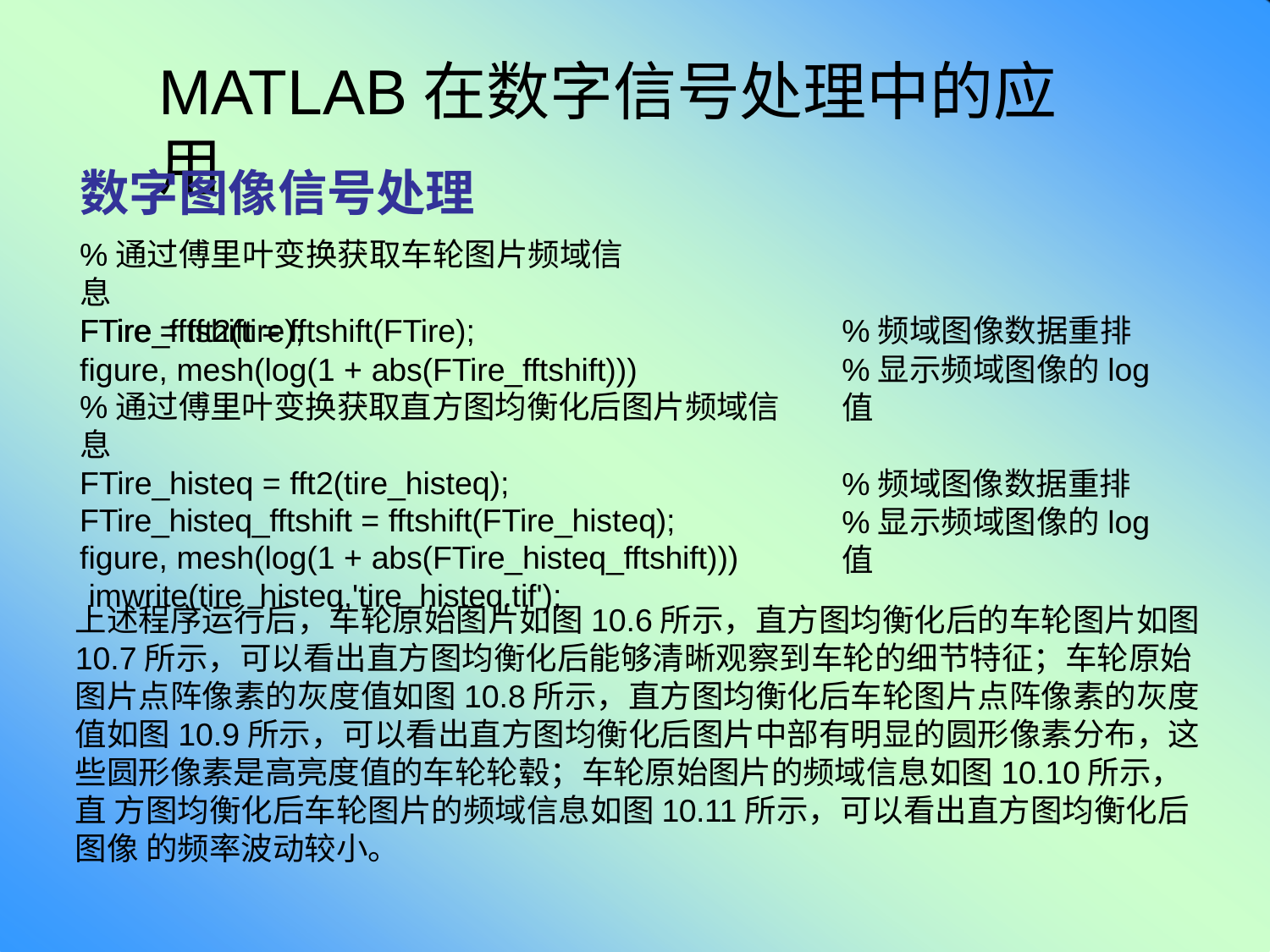

# MATLAB在数字信号处理中的应用
数字图像信号处理
%通过傅里叶变换获取车轮图片频域信息
FTire = fft2(tire);
FTire_fftshift = fftshift(FTire);
figure, mesh(log(1 + abs(FTire_fftshift)))
%通过傅里叶变换获取直方图均衡化后图片频域信息
FTire_histeq = fft2(tire_histeq);
FTire_histeq_fftshift = fftshift(FTire_histeq);  figure, mesh(log(1 + abs(FTire_histeq_fftshift)))  imwrite(tire_histeq,'tire_histeq.tif');
%频域图像数据重排
%显示频域图像的log值
%频域图像数据重排
%显示频域图像的log值
上述程序运行后，车轮原始图片如图10.6所示，直方图均衡化后的车轮图片如图
10.7所示，可以看出直方图均衡化后能够清晰观察到车轮的细节特征；车轮原始 图片点阵像素的灰度值如图10.8所示，直方图均衡化后车轮图片点阵像素的灰度 值如图10.9所示，可以看出直方图均衡化后图片中部有明显的圆形像素分布，这 些圆形像素是高亮度值的车轮轮毂；车轮原始图片的频域信息如图10.10所示，直 方图均衡化后车轮图片的频域信息如图10.11所示，可以看出直方图均衡化后图像 的频率波动较小。